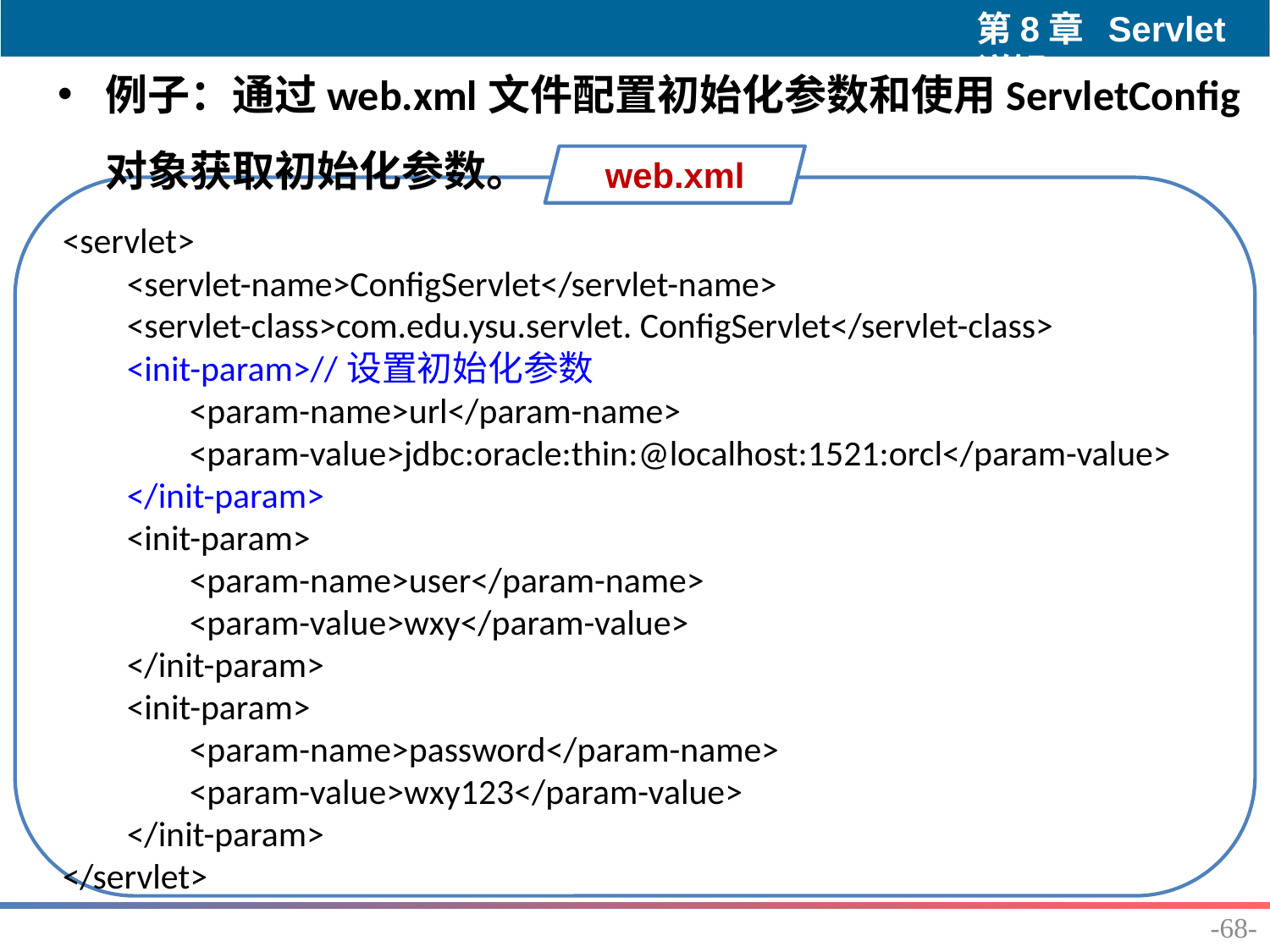

例子：通过web.xml文件配置初始化参数和使用ServletConfig对象获取初始化参数。
web.xml
<servlet>
        <servlet-name>ConfigServlet</servlet-name>
        <servlet-class>com.edu.ysu.servlet. ConfigServlet</servlet-class>
        <init-param>//设置初始化参数
	<param-name>url</param-name>
	<param-value>jdbc:oracle:thin:@localhost:1521:orcl</param-value>
        </init-param>
        <init-param>
	<param-name>user</param-name>
	<param-value>wxy</param-value>
        </init-param>
        <init-param>
	<param-name>password</param-name>
	<param-value>wxy123</param-value>
        </init-param>
</servlet>
-68-